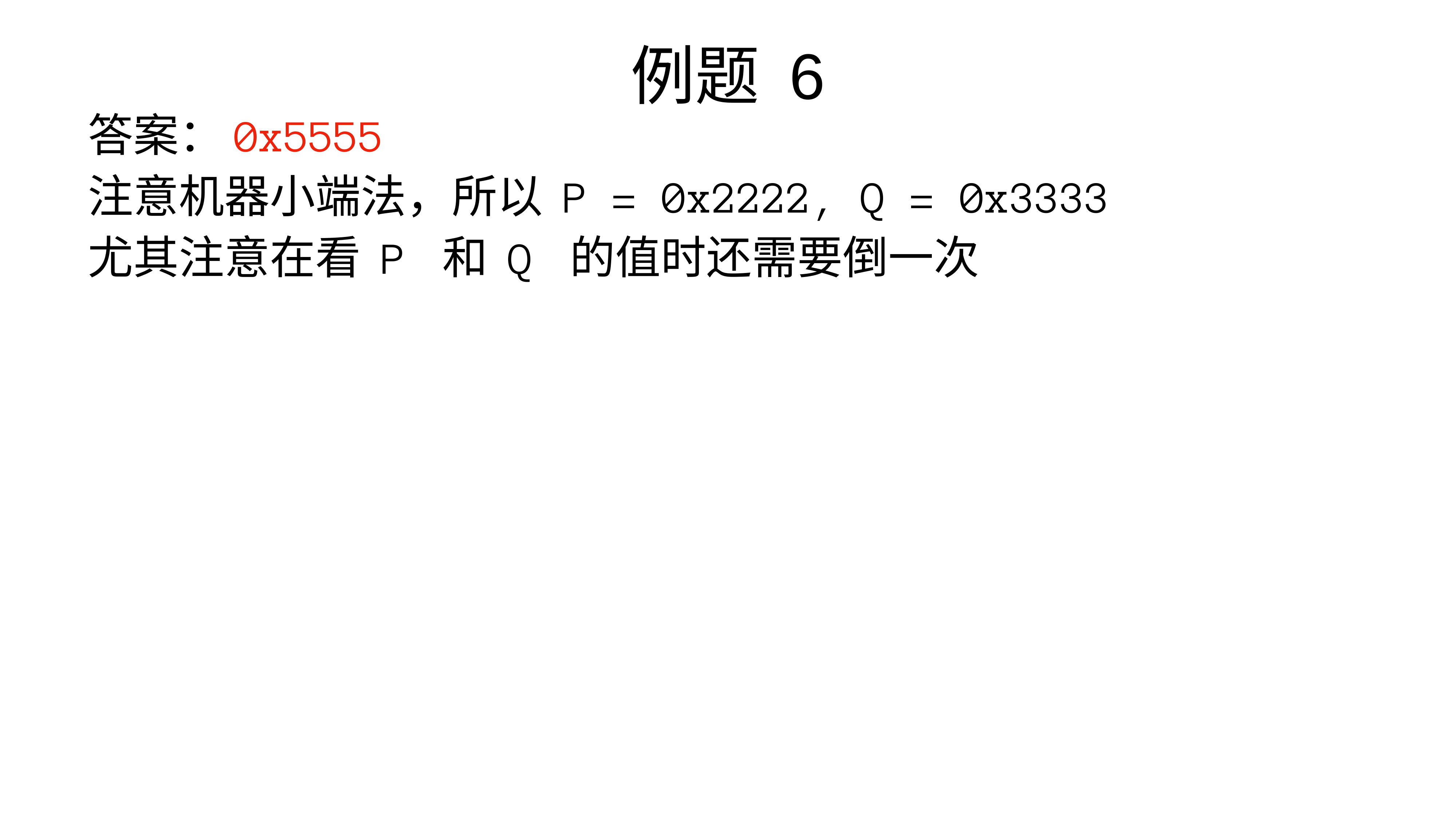

例题 6
答案：0x5555
注意机器小端法，所以 P = 0x2222, Q = 0x3333
尤其注意在看 P 和 Q 的值时还需要倒一次